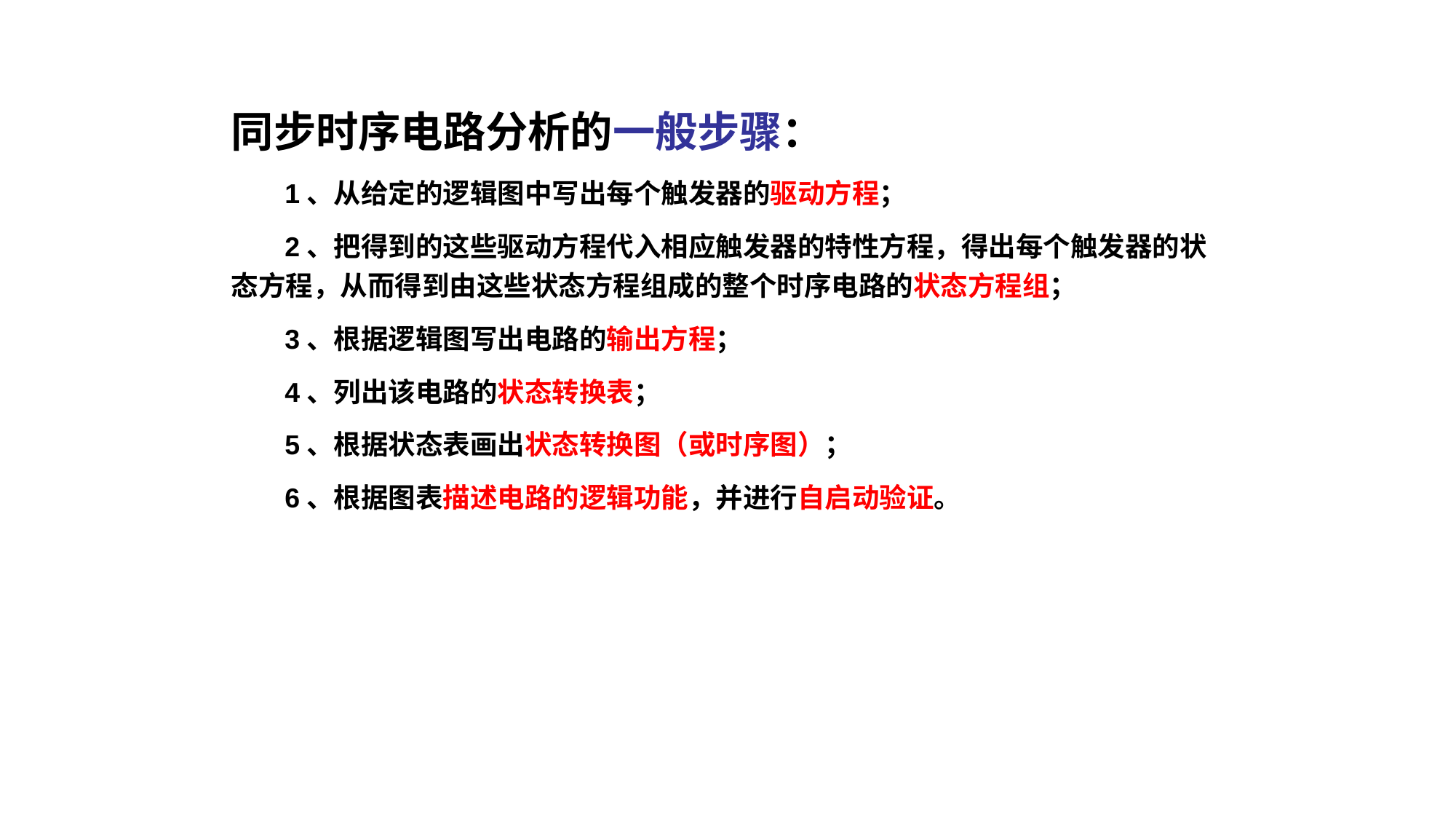

同步时序电路分析的一般步骤：
       1、从给定的逻辑图中写出每个触发器的驱动方程；
       2、把得到的这些驱动方程代入相应触发器的特性方程，得出每个触发器的状态方程，从而得到由这些状态方程组成的整个时序电路的状态方程组；
       3、根据逻辑图写出电路的输出方程；
       4、列出该电路的状态转换表；
       5、根据状态表画出状态转换图（或时序图）；
       6、根据图表描述电路的逻辑功能，并进行自启动验证。